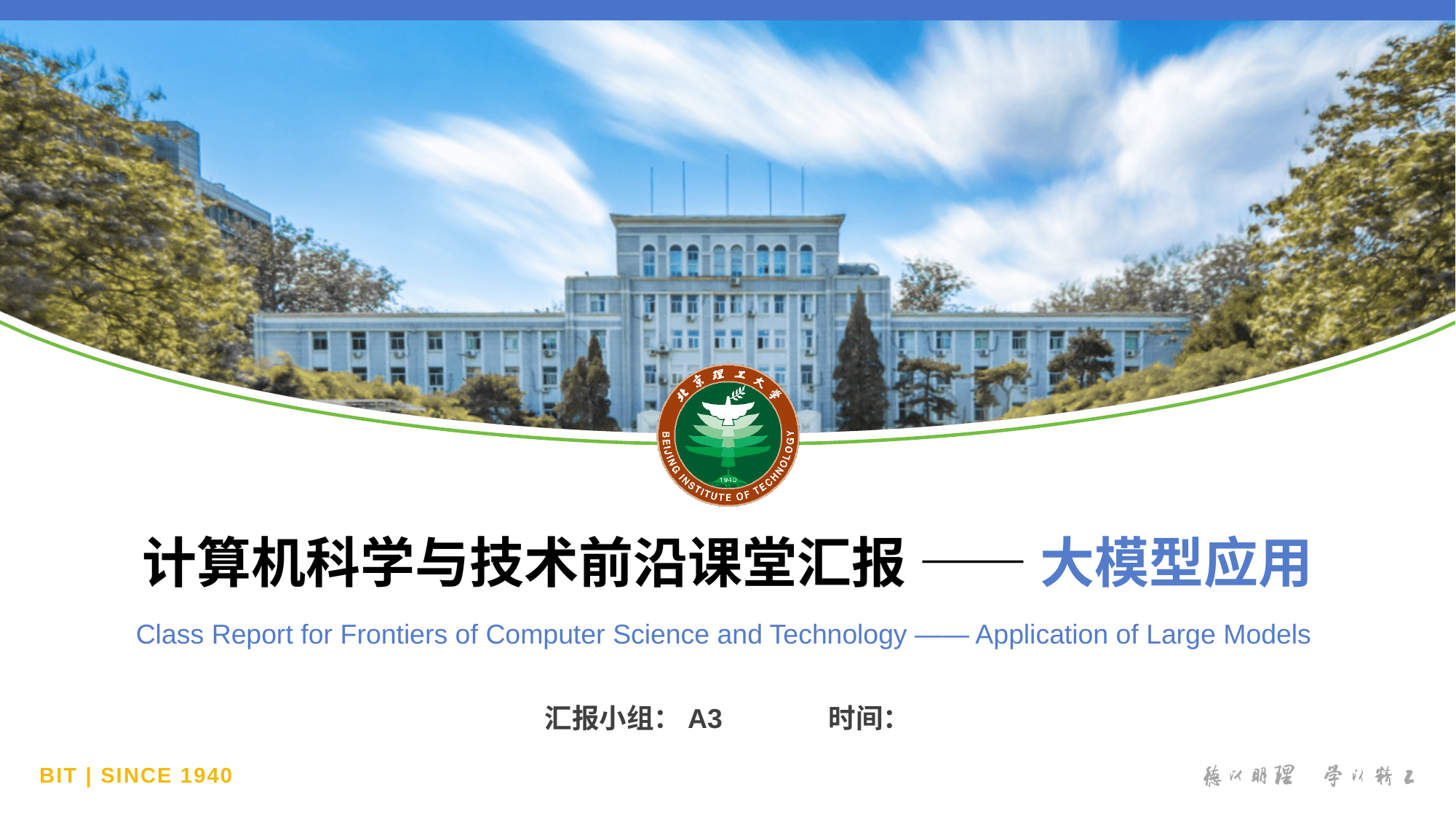

计算机科学与技术前沿课堂汇报 —— 大模型应用
Class Report for Frontiers of Computer Science and Technology —— Application of Large Models
汇报小组：A3             时间：